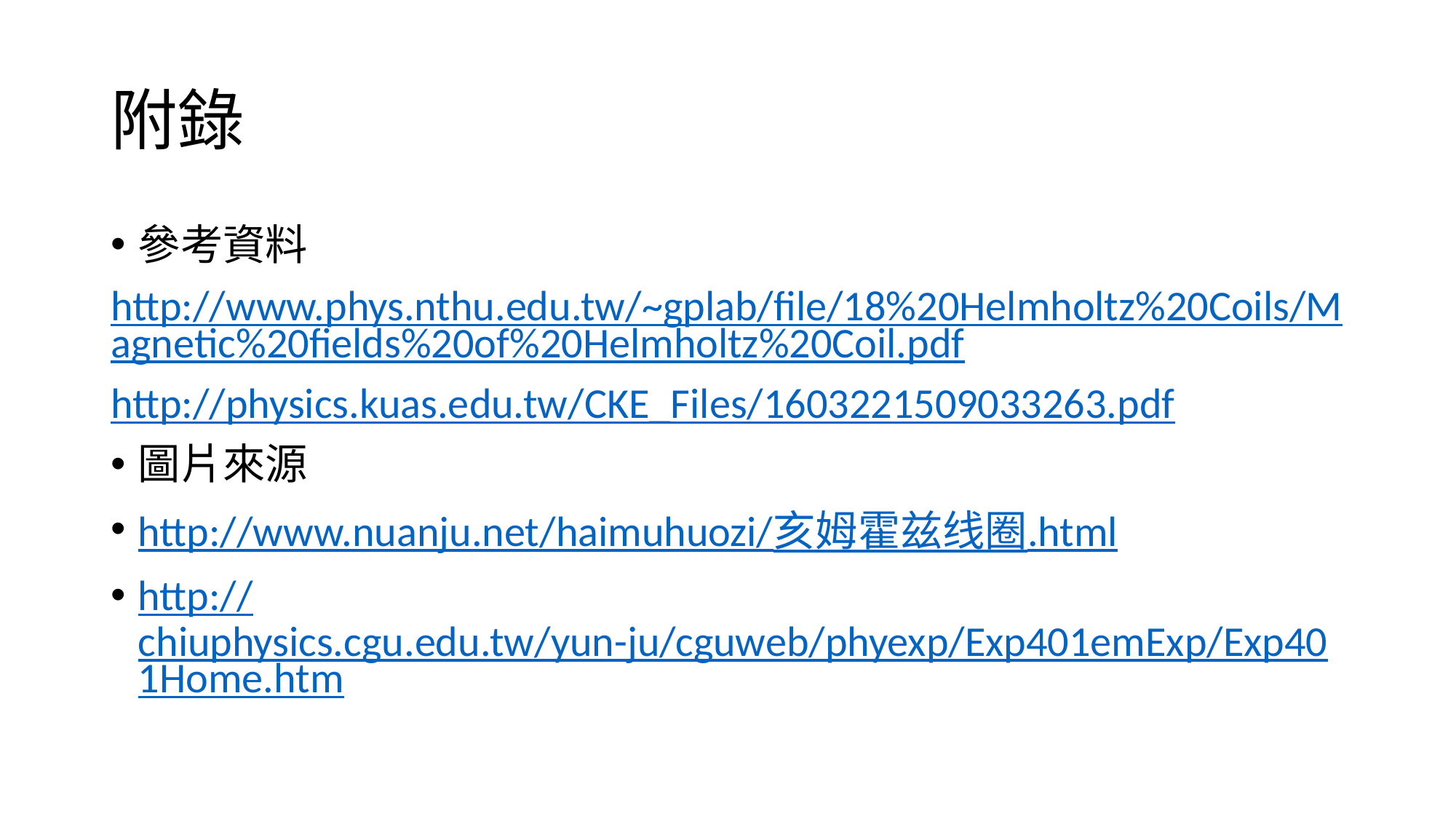

# 附錄
參考資料
http://www.phys.nthu.edu.tw/~gplab/file/18%20Helmholtz%20Coils/Magnetic%20fields%20of%20Helmholtz%20Coil.pdf
http://physics.kuas.edu.tw/CKE_Files/1603221509033263.pdf
圖片來源
http://www.nuanju.net/haimuhuozi/亥姆霍兹线圈.html
http://chiuphysics.cgu.edu.tw/yun-ju/cguweb/phyexp/Exp401emExp/Exp401Home.htm